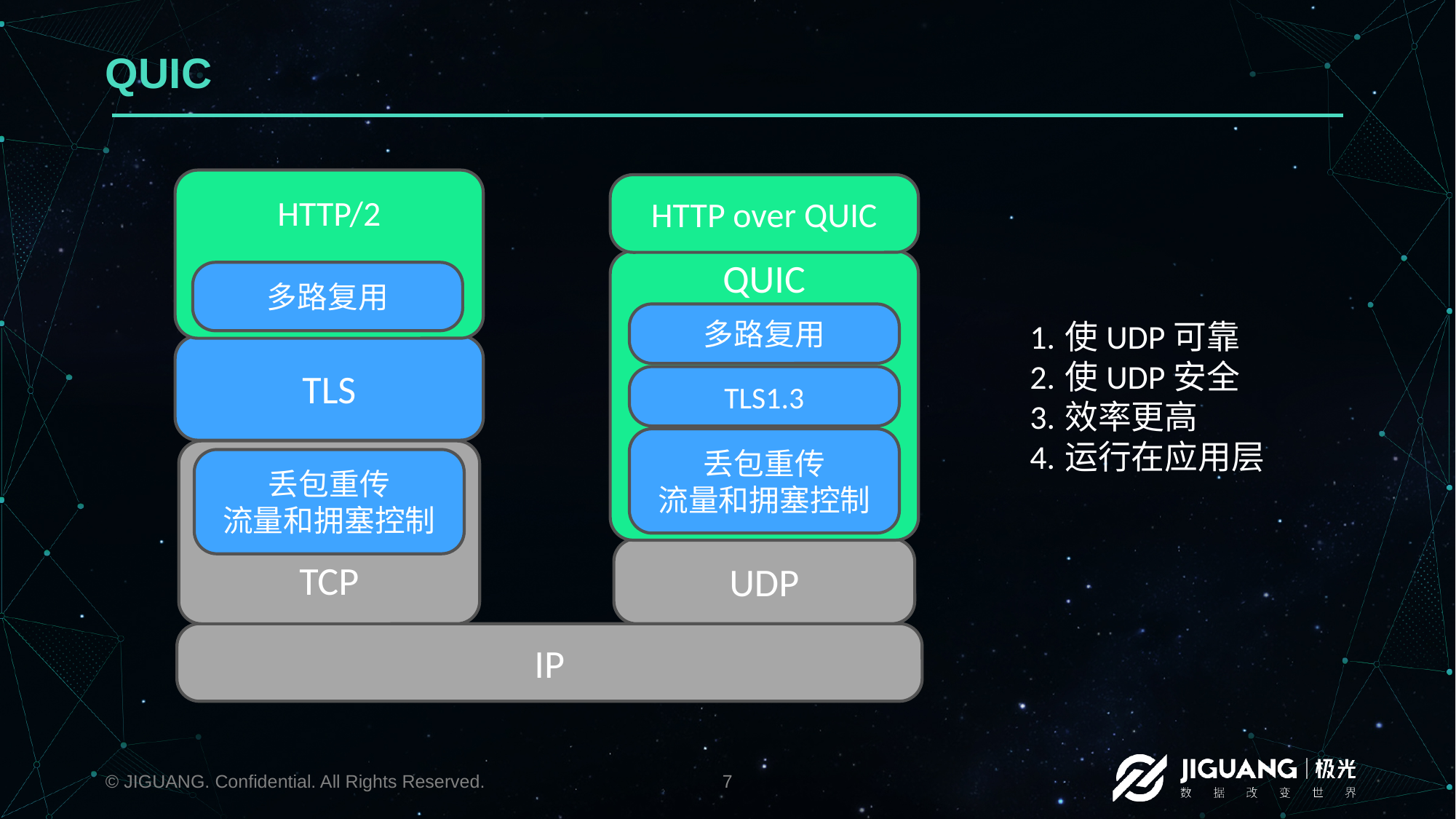

# QUIC
HTTP/2

HTTP over QUIC
QUIC

多路复用
TLS1.3
丢包重传
流量和拥塞控制
UDP
多路复用
使UDP可靠
使UDP安全
效率更高
运行在应用层
TLS

TCP
丢包重传
流量和拥塞控制
IP
© JIGUANG. Confidential. All Rights Reserved.
7